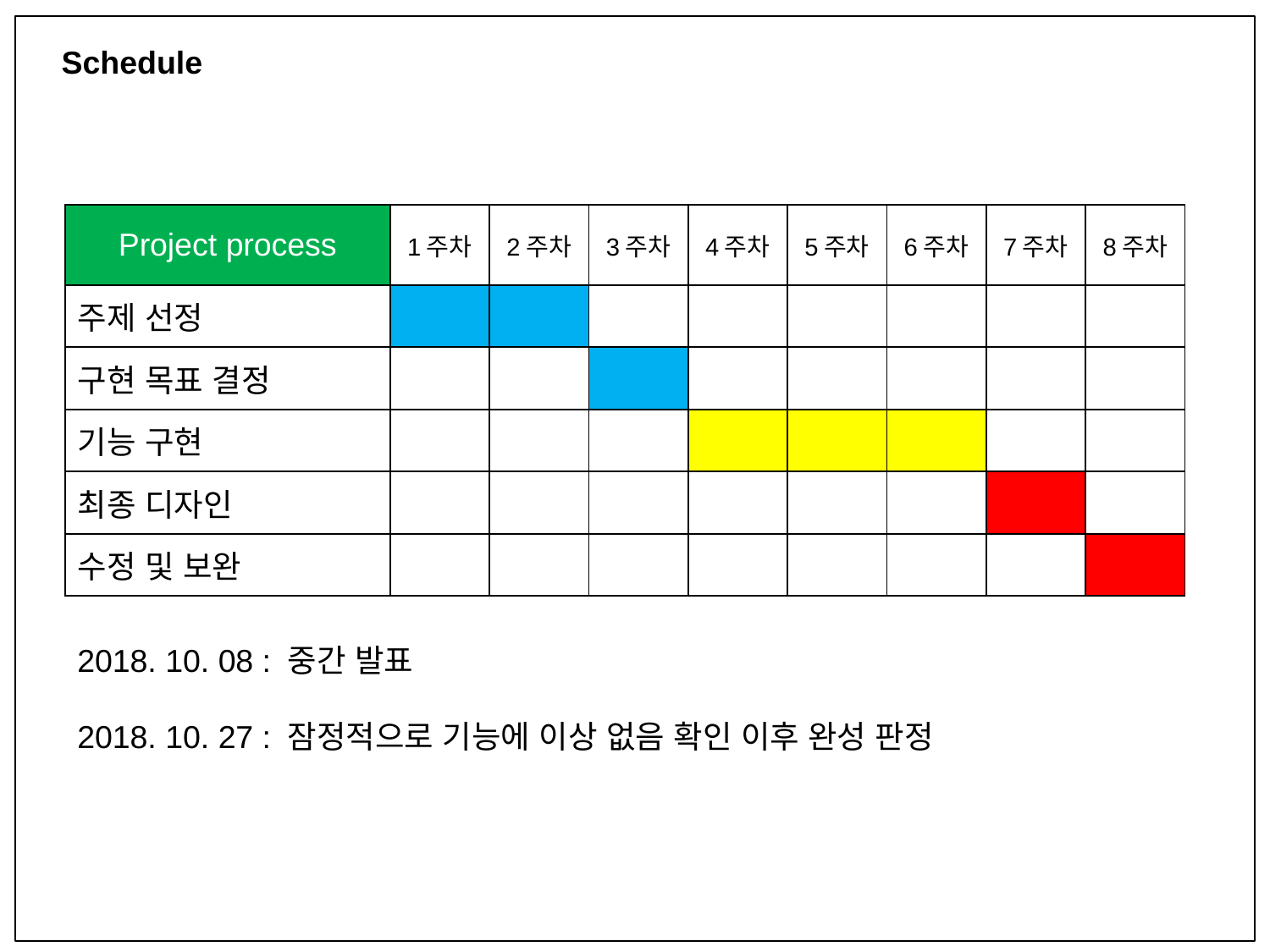

Schedule
| Project process | 1주차 | 2주차 | 3주차 | 4주차 | 5주차 | 6주차 | 7주차 | 8주차 |
| --- | --- | --- | --- | --- | --- | --- | --- | --- |
| 주제 선정 |  |  |  |  |  |  |  |  |
| 구현 목표 결정 |  |  |  |  |  |  |  |  |
| 기능 구현 |  |  |  |  |  |  |  |  |
| 최종 디자인 |  |  |  |  |  |  |  |  |
| 수정 및 보완 |  |  |  |  |  |  |  |  |
2018. 10. 08 : 중간 발표

2018. 10. 27 : 잠정적으로 기능에 이상 없음 확인 이후 완성 판정